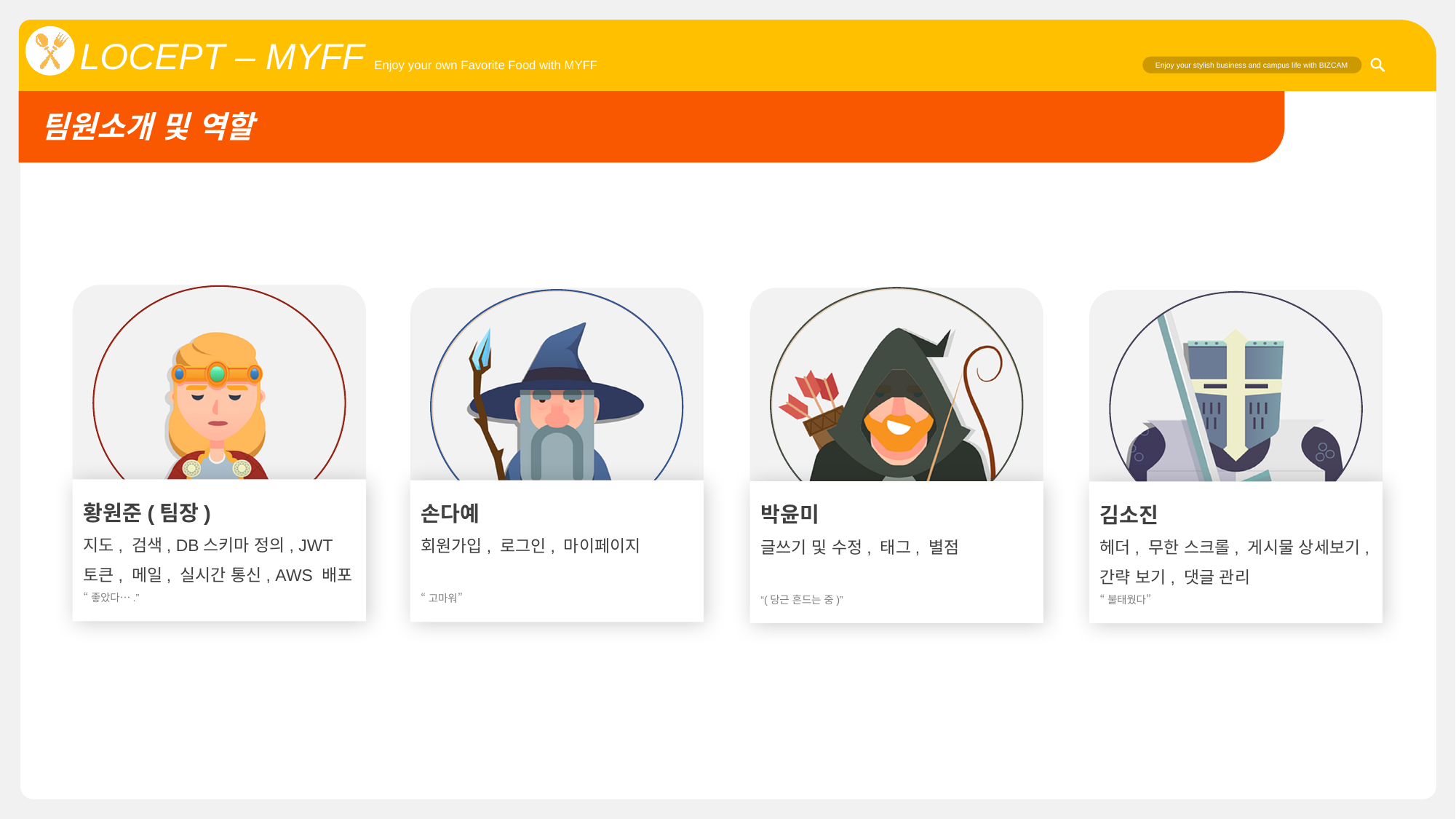

팀원소개 및 역할

황원준(팀장)
지도, 검색, DB스키마 정의, JWT토큰, 메일, 실시간 통신, AWS 배포
“좋았다….”

박윤미
글쓰기 및 수정, 태그, 별점

“(당근 흔드는 중)”

손다예
회원가입, 로그인, 마이페이지

“고마워”

김소진
헤더, 무한 스크롤, 게시물 상세보기, 간략 보기, 댓글 관리
“불태웠다”